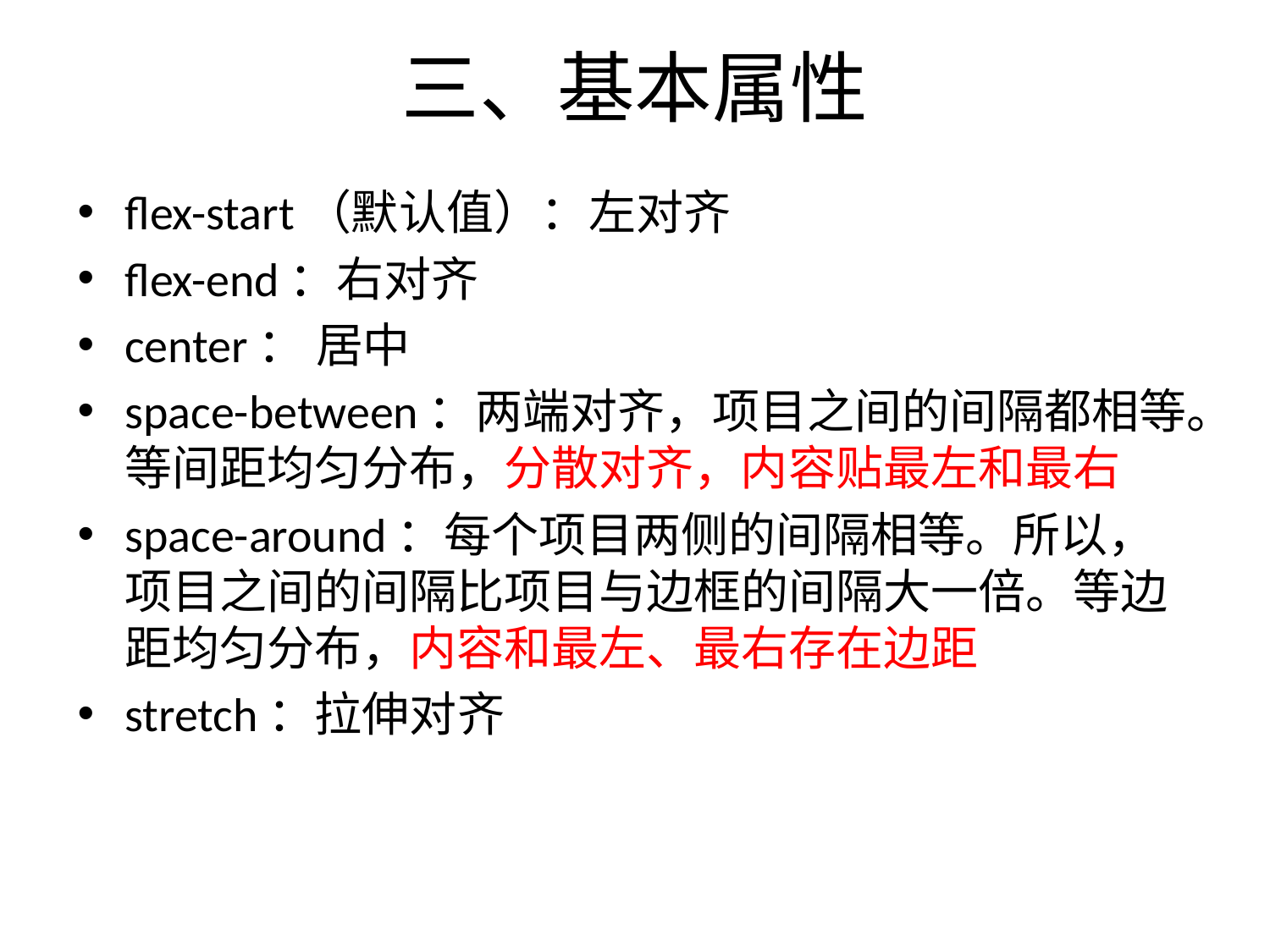

# 三、基本属性
flex-start（默认值）：左对齐
flex-end：右对齐
center： 居中
space-between：两端对齐，项目之间的间隔都相等。等间距均匀分布，分散对齐，内容贴最左和最右
space-around：每个项目两侧的间隔相等。所以，项目之间的间隔比项目与边框的间隔大一倍。等边距均匀分布，内容和最左、最右存在边距
stretch：拉伸对齐